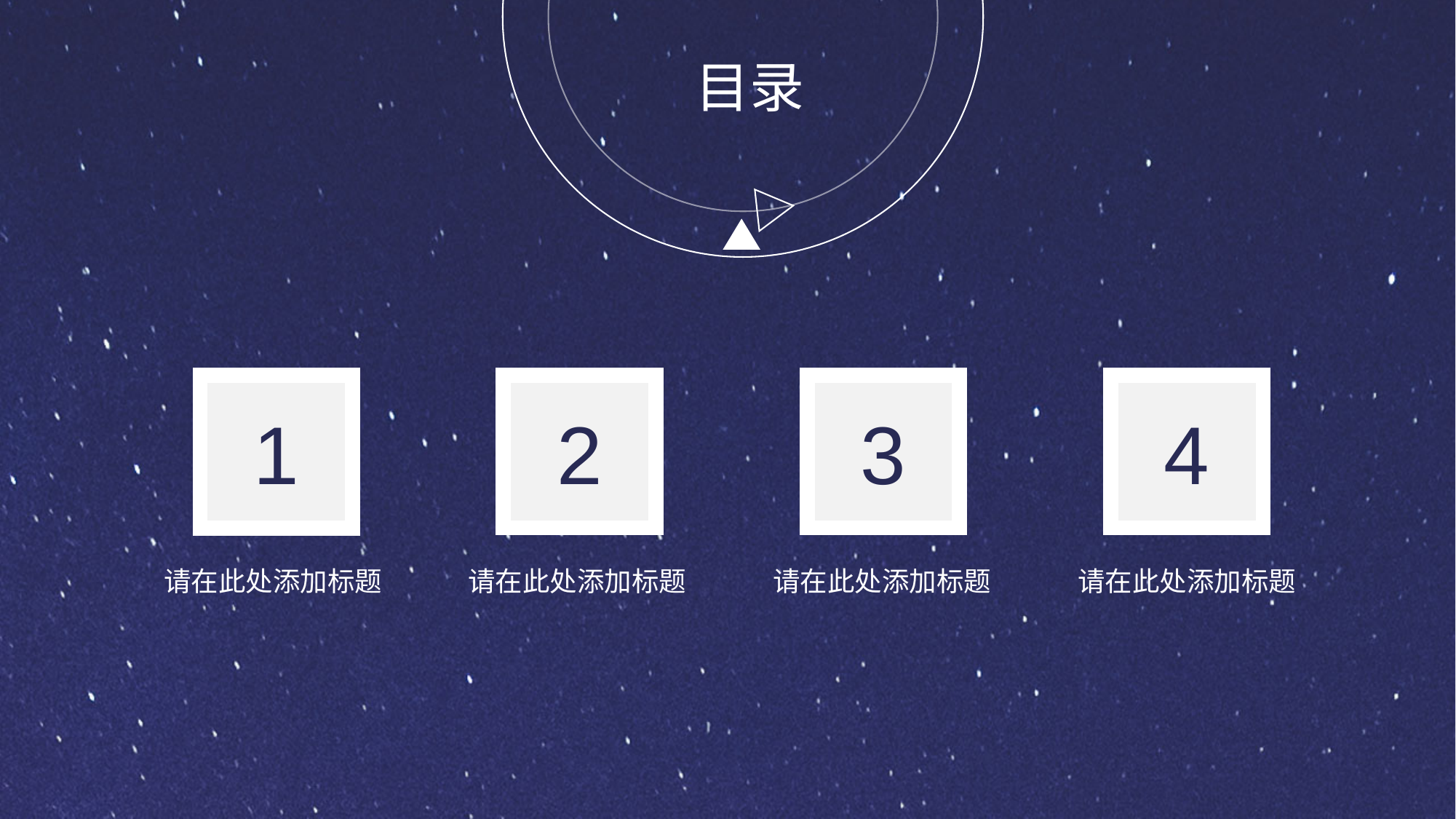

目录

1
2
3
4
请在此处添加标题
请在此处添加标题
请在此处添加标题
请在此处添加标题